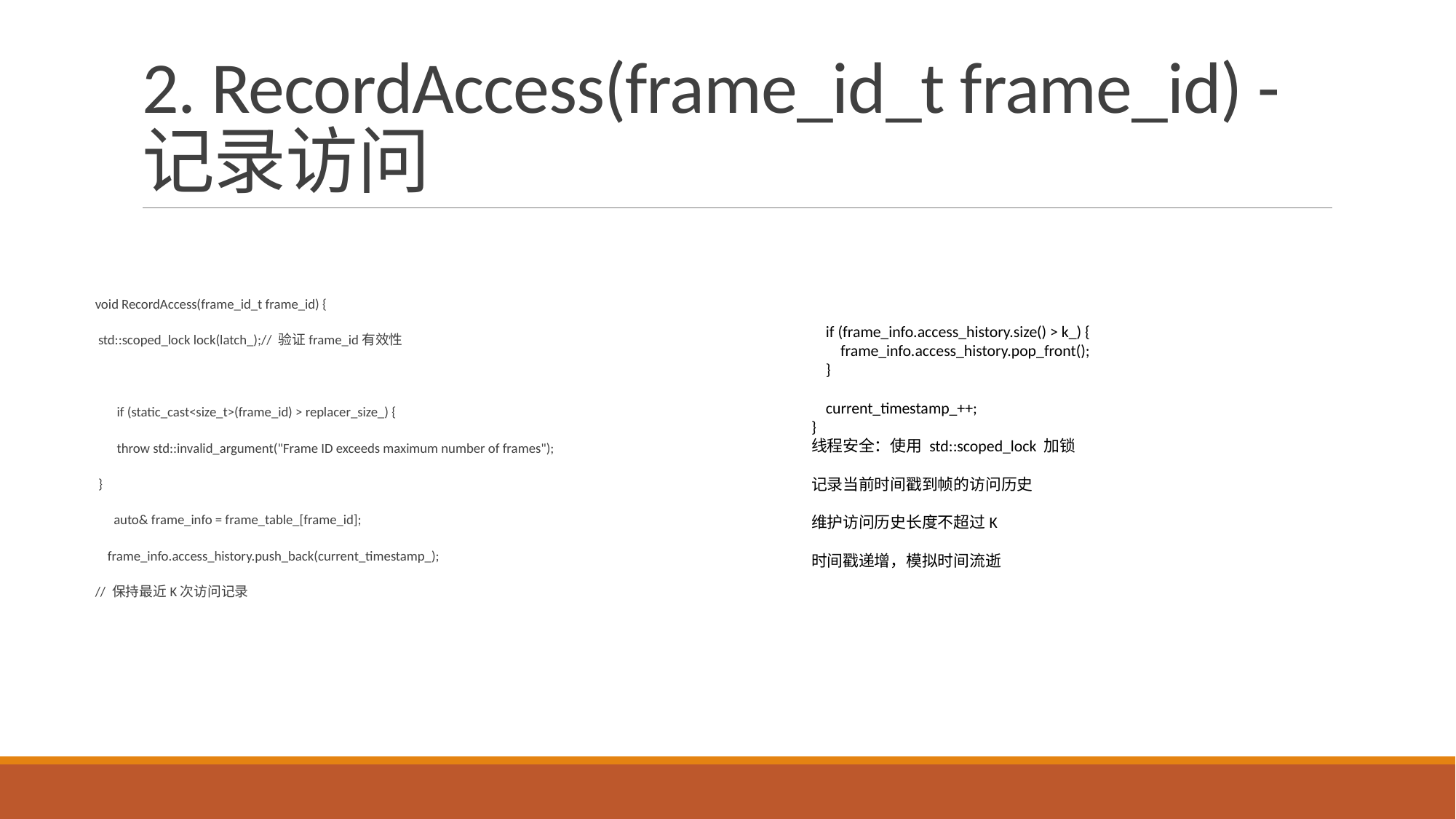

# 2. RecordAccess(frame_id_t frame_id) - 记录访问

void RecordAccess(frame_id_t frame_id) {
 std::scoped_lock lock(latch_);// 验证frame_id有效性

       if (static_cast<size_t>(frame_id) > replacer_size_) {
       throw std::invalid_argument("Frame ID exceeds maximum number of frames");
 }
      auto& frame_info = frame_table_[frame_id];
    frame_info.access_history.push_back(current_timestamp_);
// 保持最近K次访问记录

    if (frame_info.access_history.size() > k_) {
        frame_info.access_history.pop_front();
    }

    current_timestamp_++;
}
线程安全：使用 std::scoped_lock 加锁

记录当前时间戳到帧的访问历史

维护访问历史长度不超过K

时间戳递增，模拟时间流逝